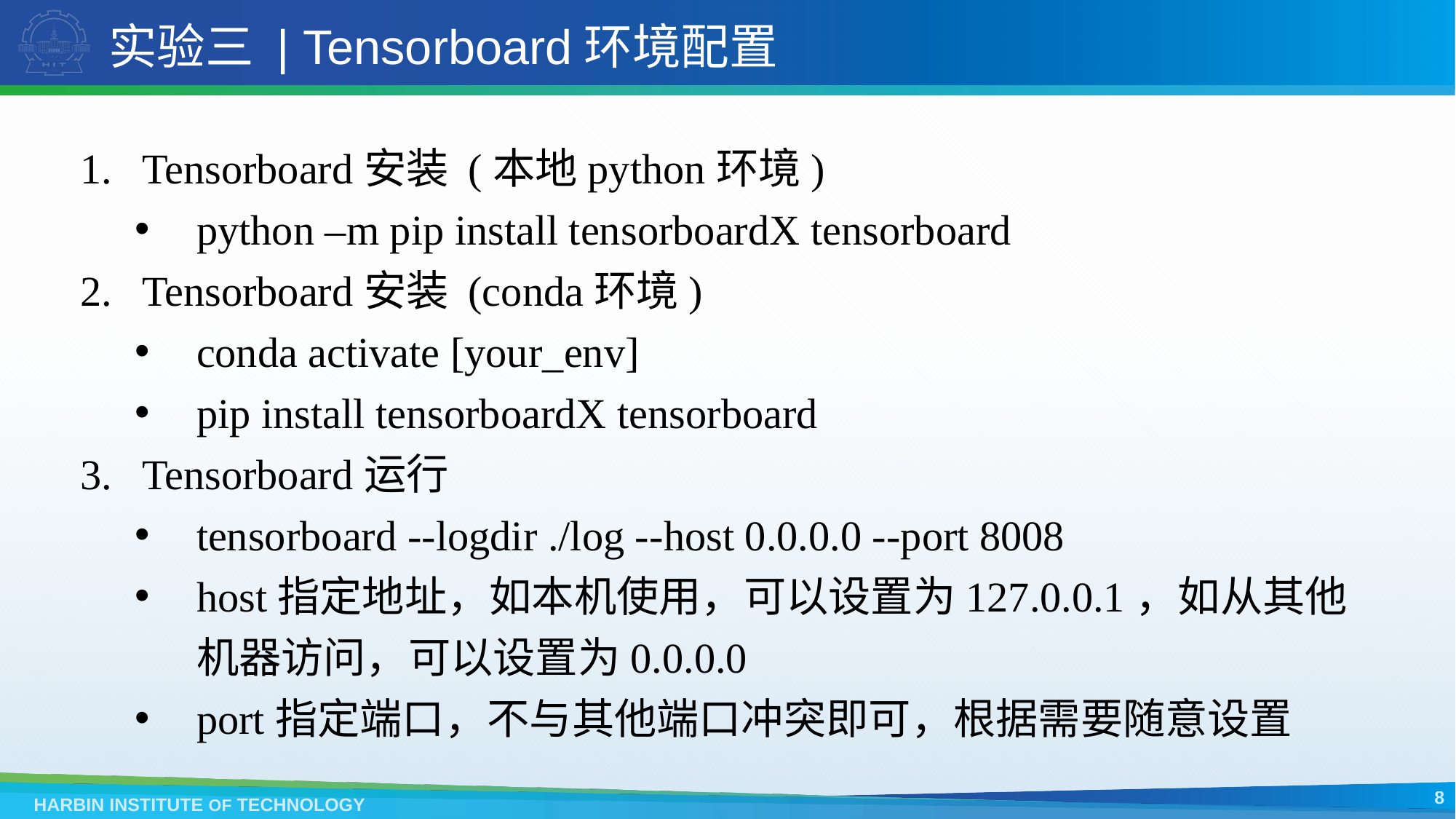

# 实验三 | Tensorboard环境配置
Tensorboard安装 (本地python环境)
python –m pip install tensorboardX tensorboard
Tensorboard安装 (conda环境)
conda activate [your_env]
pip install tensorboardX tensorboard
Tensorboard运行
tensorboard --logdir ./log --host 0.0.0.0 --port 8008
host指定地址，如本机使用，可以设置为127.0.0.1，如从其他机器访问，可以设置为0.0.0.0
port指定端口，不与其他端口冲突即可，根据需要随意设置
8
HARBIN INSTITUTE OF TECHNOLOGY